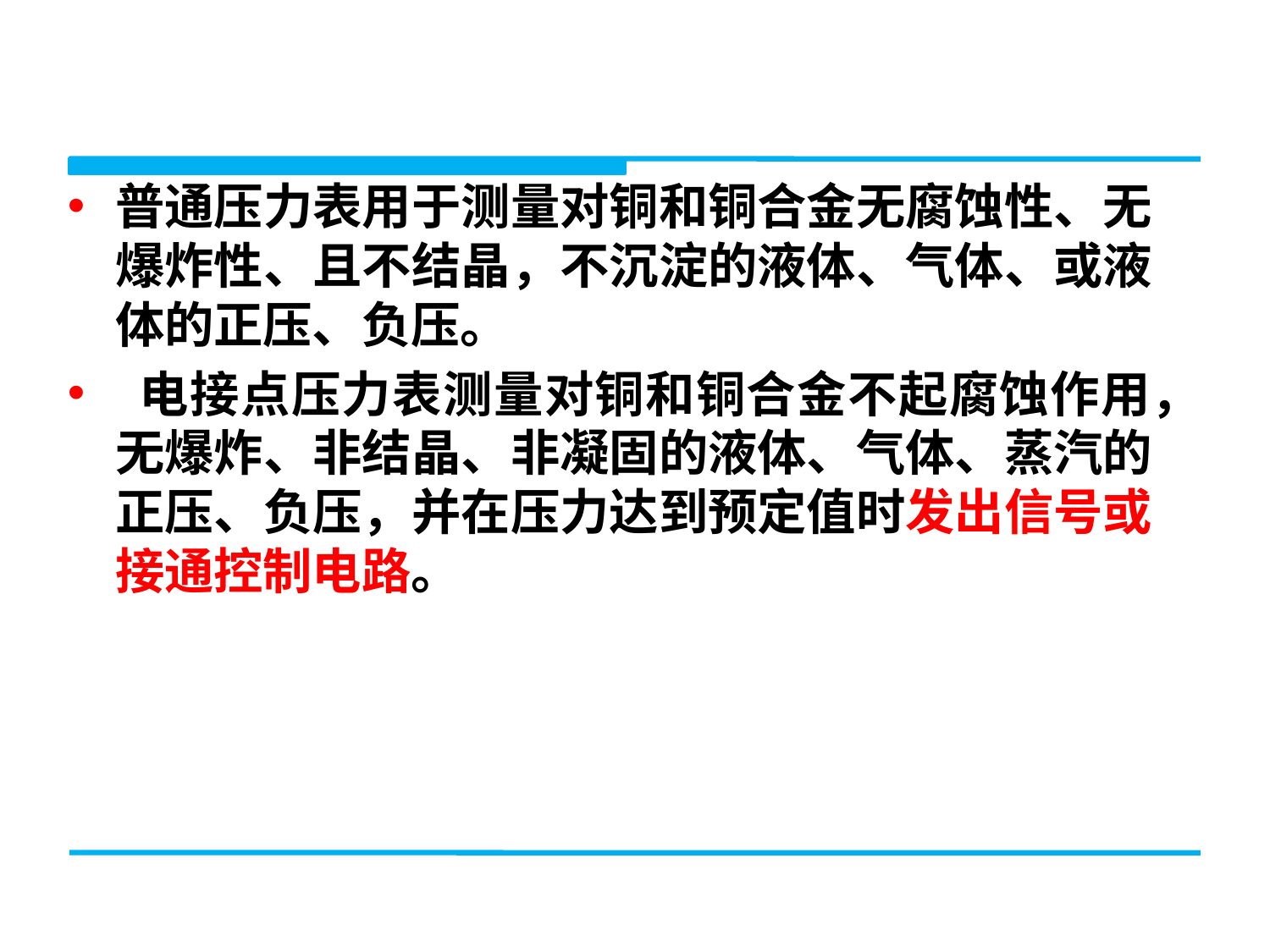

普通压力表用于测量对铜和铜合金无腐蚀性、无爆炸性、且不结晶，不沉淀的液体、气体、或液体的正压、负压。
 电接点压力表测量对铜和铜合金不起腐蚀作用，无爆炸、非结晶、非凝固的液体、气体、蒸汽的正压、负压，并在压力达到预定值时发出信号或接通控制电路。